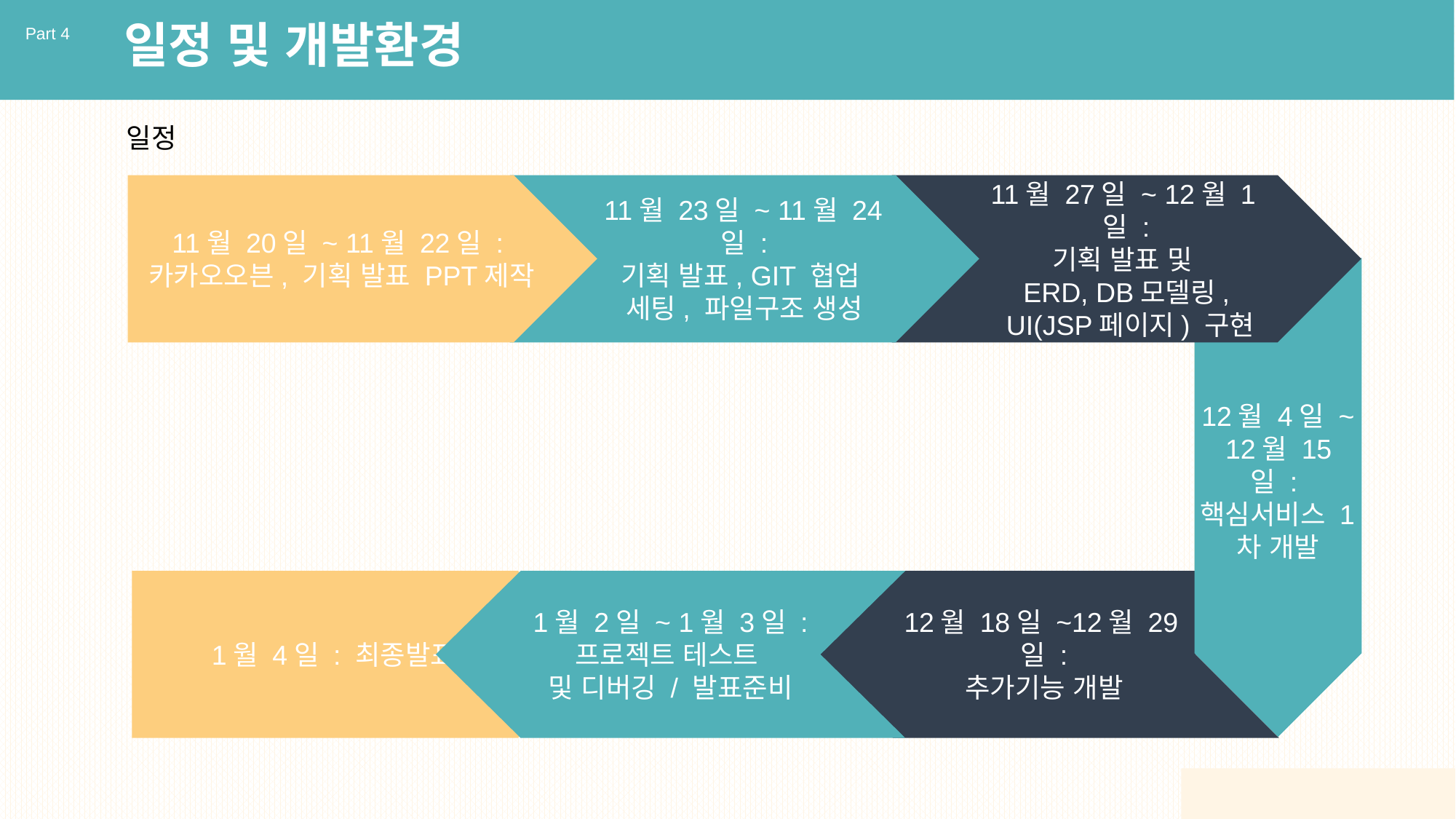

일정 및 개발환경
Part 4
일정
11월 20일 ~ 11월 22일 :
카카오오븐, 기획 발표 PPT제작
11월 23일 ~ 11월 24일 :
기획 발표, GIT 협업
세팅, 파일구조 생성
11월 27일 ~ 12월 1일 :
기획 발표 및
ERD, DB모델링,
 UI(JSP페이지) 구현
12월 4일 ~
 12월 15일 :
핵심서비스 1차 개발

         1월 4일 : 최종발표
1월 2일 ~ 1월 3일 :
프로젝트 테스트
및 디버깅 / 발표준비
12월 18일 ~12월 29일 :
추가기능 개발

ⓒSaebyeol Yu. Saebyeol’s PowerPoint